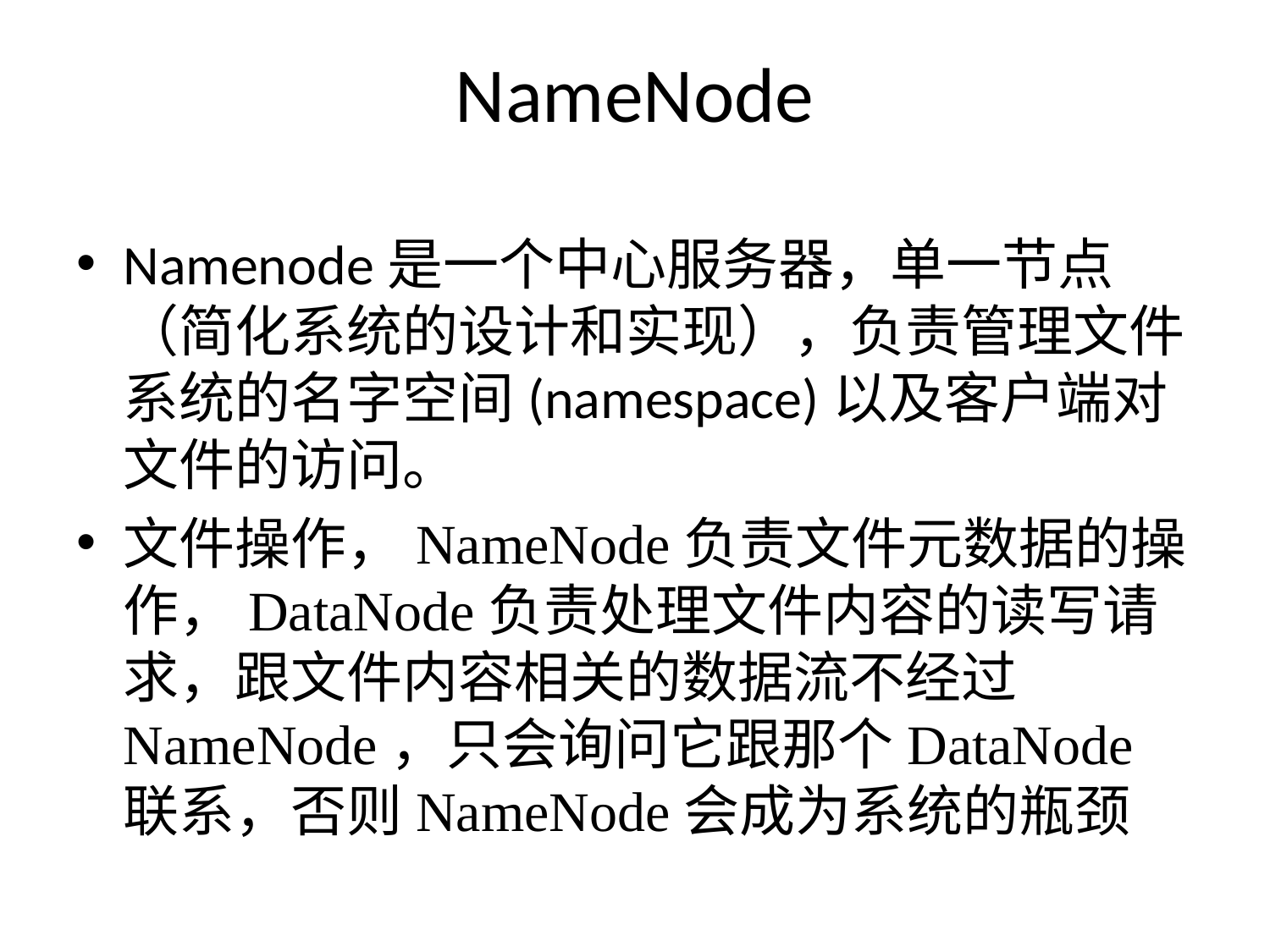

# NameNode
Namenode是一个中心服务器，单一节点（简化系统的设计和实现），负责管理文件系统的名字空间(namespace)以及客户端对文件的访问。
文件操作，NameNode负责文件元数据的操作，DataNode负责处理文件内容的读写请求，跟文件内容相关的数据流不经过NameNode，只会询问它跟那个DataNode联系，否则NameNode会成为系统的瓶颈